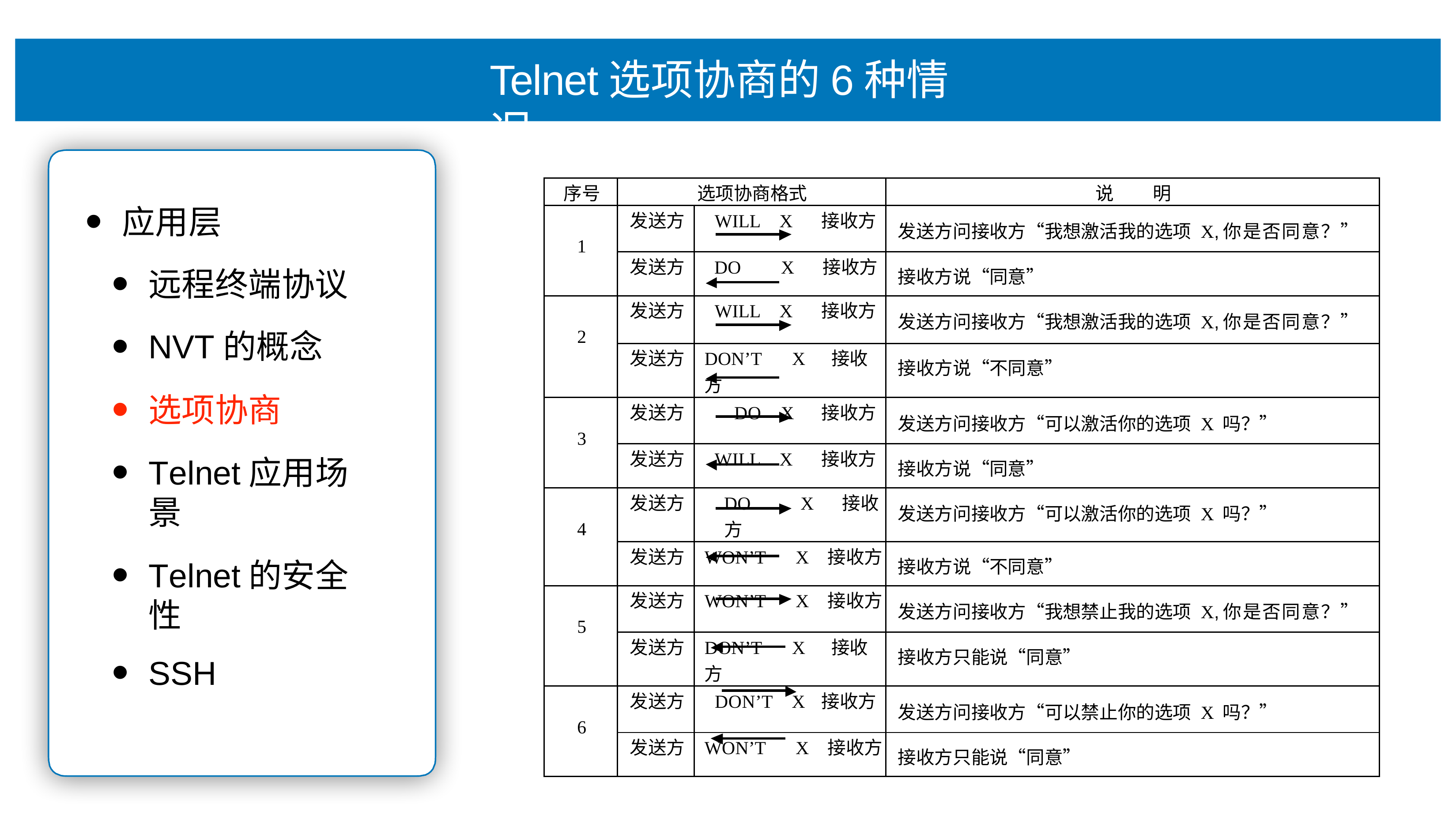

# Telnet选项协商的6种情况

| 序号 | 选项协商格式 |  | 说 | 明 |
| --- | --- | --- | --- | --- |
| 1 | 发送方 | WILL X 接收方 | 发送方问接收方“我想激活我的选项 X,你是否同意？” |  |
|  | 发送方 | DO X 接收方 | 接收方说“同意” |  |
| 2 | 发送方 | WILL X 接收方 | 发送方问接收方“我想激活我的选项 X,你是否同意？” |  |
|  | 发送方 | DON’T X 接收方 | 接收方说“不同意” |  |
| 3 | 发送方 | DO X 接收方 | 发送方问接收方“可以激活你的选项 X 吗？” |  |
|  | 发送方 | WILL X 接收方 | 接收方说“同意” |  |
| 4 | 发送方 | DO X 接收方 | 发送方问接收方“可以激活你的选项 X 吗？” |  |
|  | 发送方 | WON’T X 接收方 | 接收方说“不同意” |  |
| 5 | 发送方 | WON’T X 接收方 | 发送方问接收方“我想禁止我的选项 X,你是否同意？” |  |
|  | 发送方 | DON’T X 接收方 | 接收方只能说“同意” |  |
| 6 | 发送方 | DON’T X 接收方 | 发送方问接收方“可以禁止你的选项 X 吗？” |  |
|  | 发送方 | WON’T X 接收方 | 接收方只能说“同意” |  |
应⽤层
远程终端协议
NVT的概念
选项协商
Telnet应⽤场景
Telnet的安全性
SSH